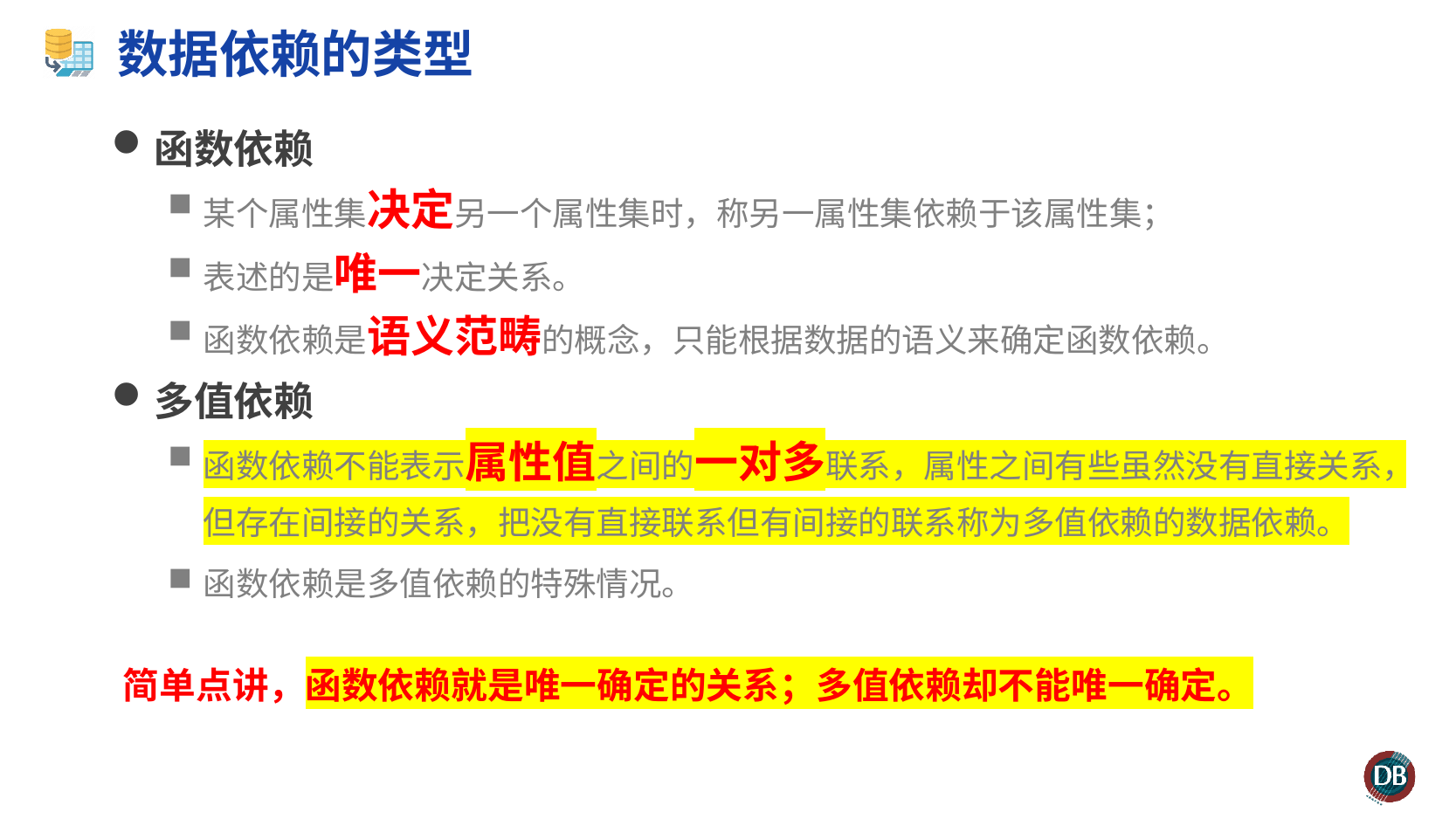

# 数据依赖的类型
函数依赖
某个属性集决定另一个属性集时，称另一属性集依赖于该属性集；
表述的是唯一决定关系。
函数依赖是语义范畴的概念，只能根据数据的语义来确定函数依赖。
多值依赖
函数依赖不能表示属性值之间的一对多联系，属性之间有些虽然没有直接关系，但存在间接的关系，把没有直接联系但有间接的联系称为多值依赖的数据依赖。
函数依赖是多值依赖的特殊情况。
简单点讲，函数依赖就是唯一确定的关系；多值依赖却不能唯一确定。